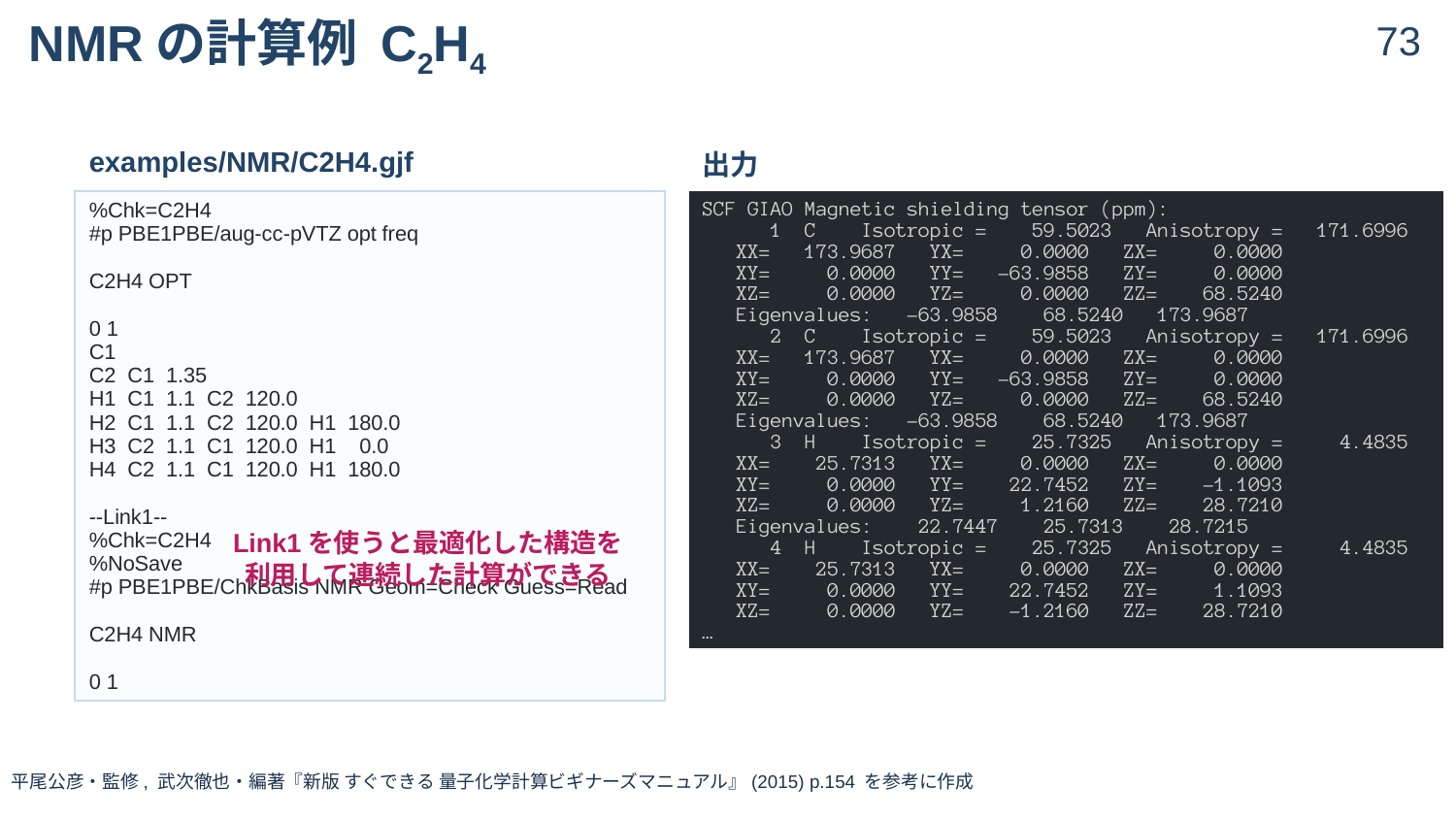

# NMRの計算例 C2H4
73
| examples/NMR/C2H4.gjf |
| --- |
| %Chk=C2H4 #p PBE1PBE/aug-cc-pVTZ opt freq C2H4 OPT 0 1 C1 C2 C1 1.35 H1 C1 1.1 C2 120.0 H2 C1 1.1 C2 120.0 H1 180.0 H3 C2 1.1 C1 120.0 H1 0.0 H4 C2 1.1 C1 120.0 H1 180.0 --Link1-- %Chk=C2H4 %NoSave #p PBE1PBE/ChkBasis NMR Geom=Check Guess=Read C2H4 NMR 0 1 |
| 出力 |
| --- |
| SCF GIAO Magnetic shielding tensor (ppm): 1 C Isotropic = 59.5023 Anisotropy = 171.6996 XX= 173.9687 YX= 0.0000 ZX= 0.0000 XY= 0.0000 YY= -63.9858 ZY= 0.0000 XZ= 0.0000 YZ= 0.0000 ZZ= 68.5240 Eigenvalues: -63.9858 68.5240 173.9687 2 C Isotropic = 59.5023 Anisotropy = 171.6996 XX= 173.9687 YX= 0.0000 ZX= 0.0000 XY= 0.0000 YY= -63.9858 ZY= 0.0000 XZ= 0.0000 YZ= 0.0000 ZZ= 68.5240 Eigenvalues: -63.9858 68.5240 173.9687 3 H Isotropic = 25.7325 Anisotropy = 4.4835 XX= 25.7313 YX= 0.0000 ZX= 0.0000 XY= 0.0000 YY= 22.7452 ZY= -1.1093 XZ= 0.0000 YZ= 1.2160 ZZ= 28.7210 Eigenvalues: 22.7447 25.7313 28.7215 4 H Isotropic = 25.7325 Anisotropy = 4.4835 XX= 25.7313 YX= 0.0000 ZX= 0.0000 XY= 0.0000 YY= 22.7452 ZY= 1.1093 XZ= 0.0000 YZ= -1.2160 ZZ= 28.7210 … |
Link1を使うと最適化した構造を利用して連続した計算ができる
平尾公彦・監修, 武次徹也・編著『新版 すぐできる 量子化学計算ビギナーズマニュアル』(2015) p.154 を参考に作成
© 2024 Shuhei Ohno